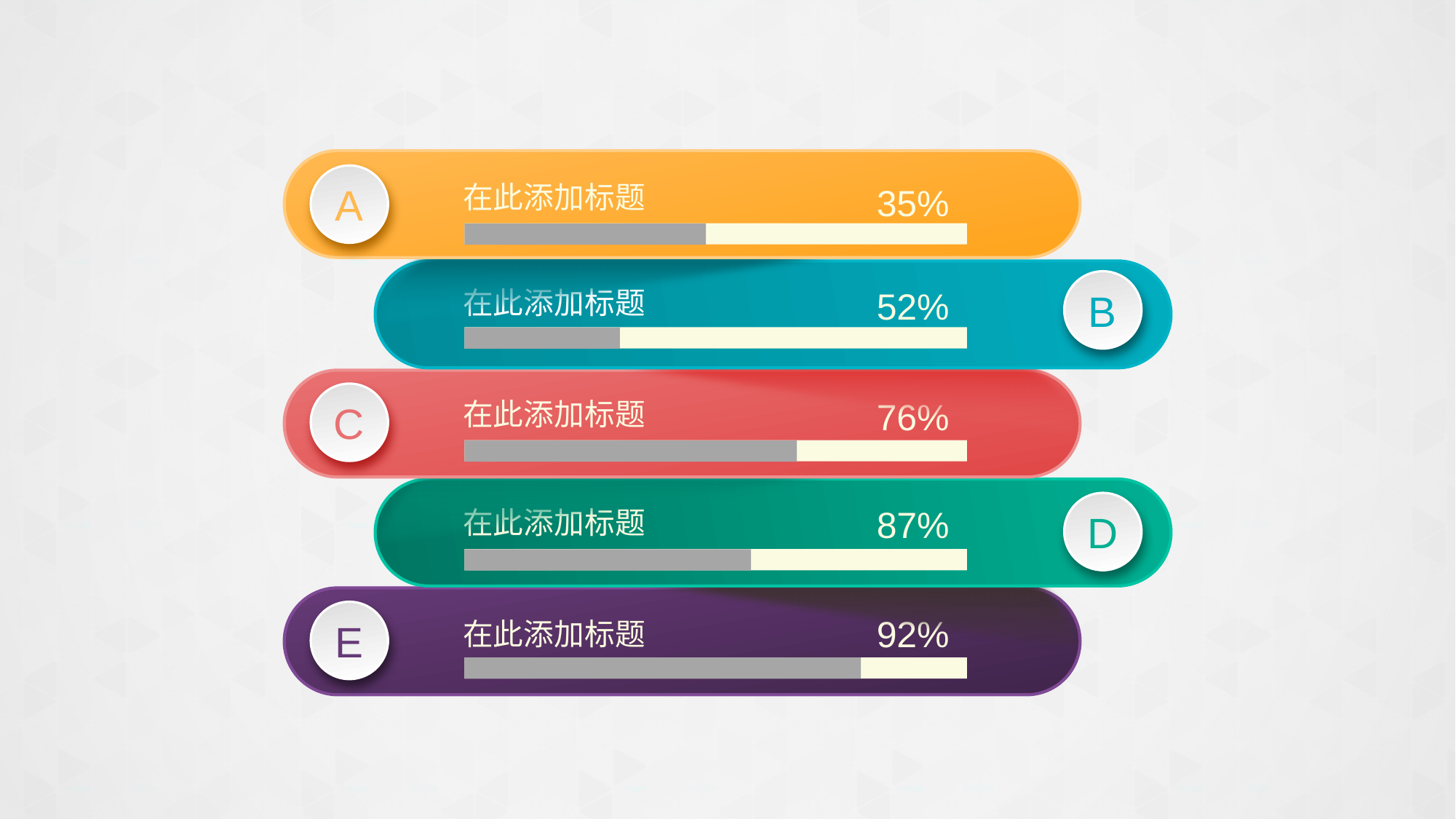

在此添加标题
A
35%

52%
在此添加标题
B

76%
在此添加标题
C

87%
在此添加标题
D

92%
在此添加标题
E